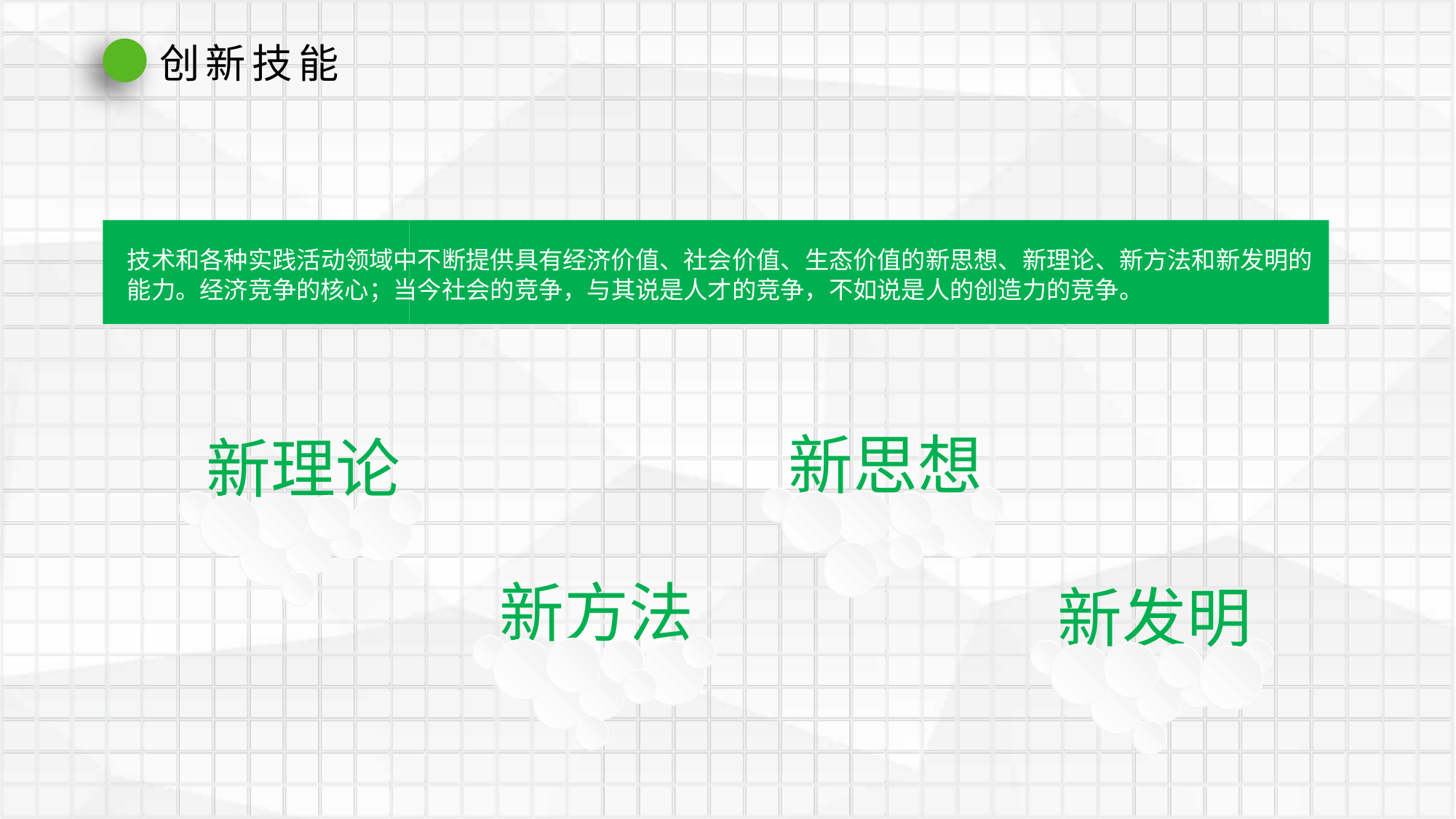

创新技能

技术和各种实践活动领域中不断提供具有经济价值、社会价值、生态价值的新思想、新理论、新方法和新发明的
能力。经济竞争的核心；当今社会的竞争，与其说是人才的竞争，不如说是人的创造力的竞争。
新思想
新理论

新方法
新发明

延时符